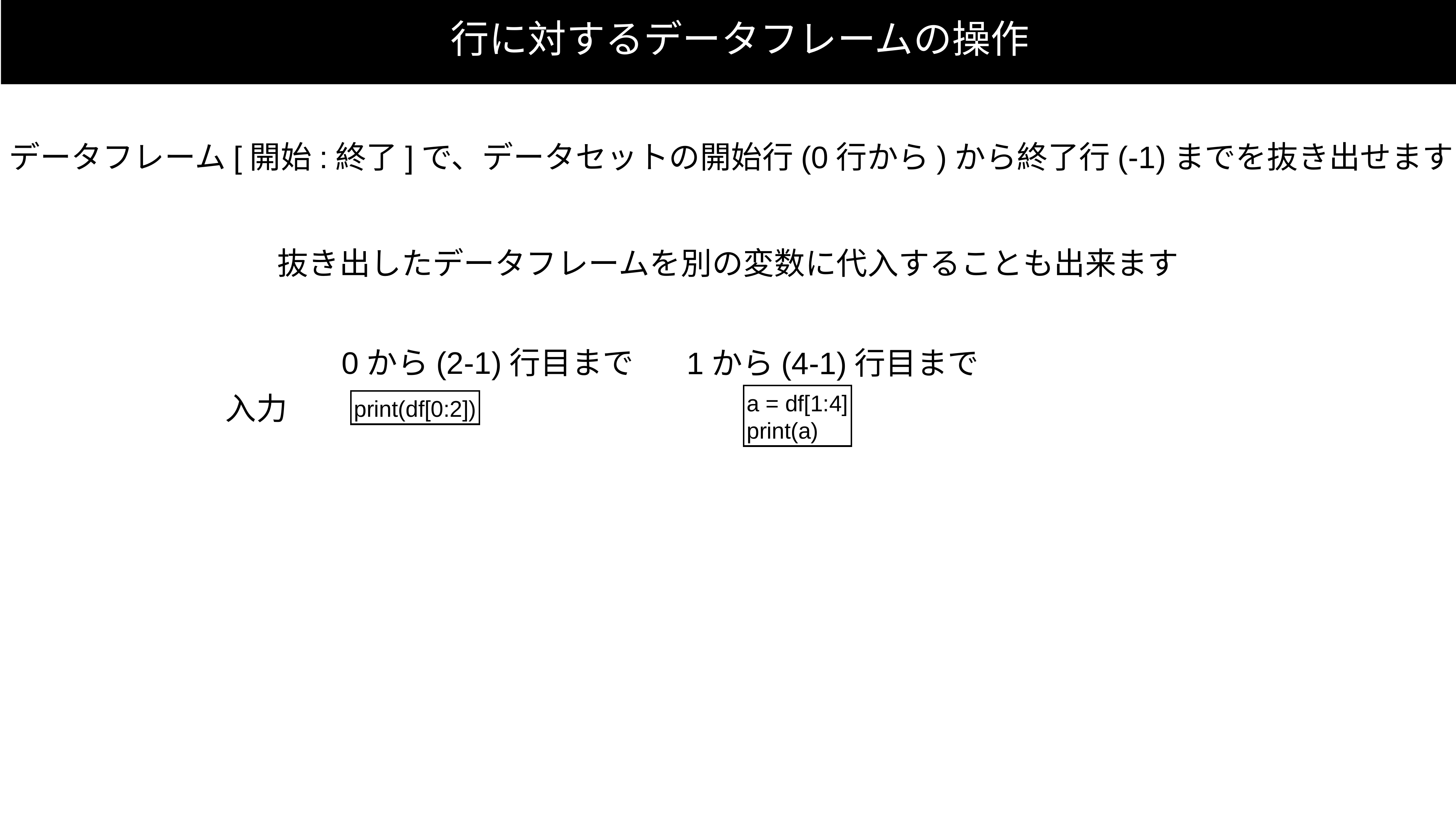

行に対するデータフレームの操作
データフレーム[開始:終了]で、データセットの開始行(0行から)から終了行(-1)までを抜き出せます
抜き出したデータフレームを別の変数に代入することも出来ます
0から(2-1)行目まで
1から(4-1)行目まで
a = df[1:4]
print(a)
入力
print(df[0:2])